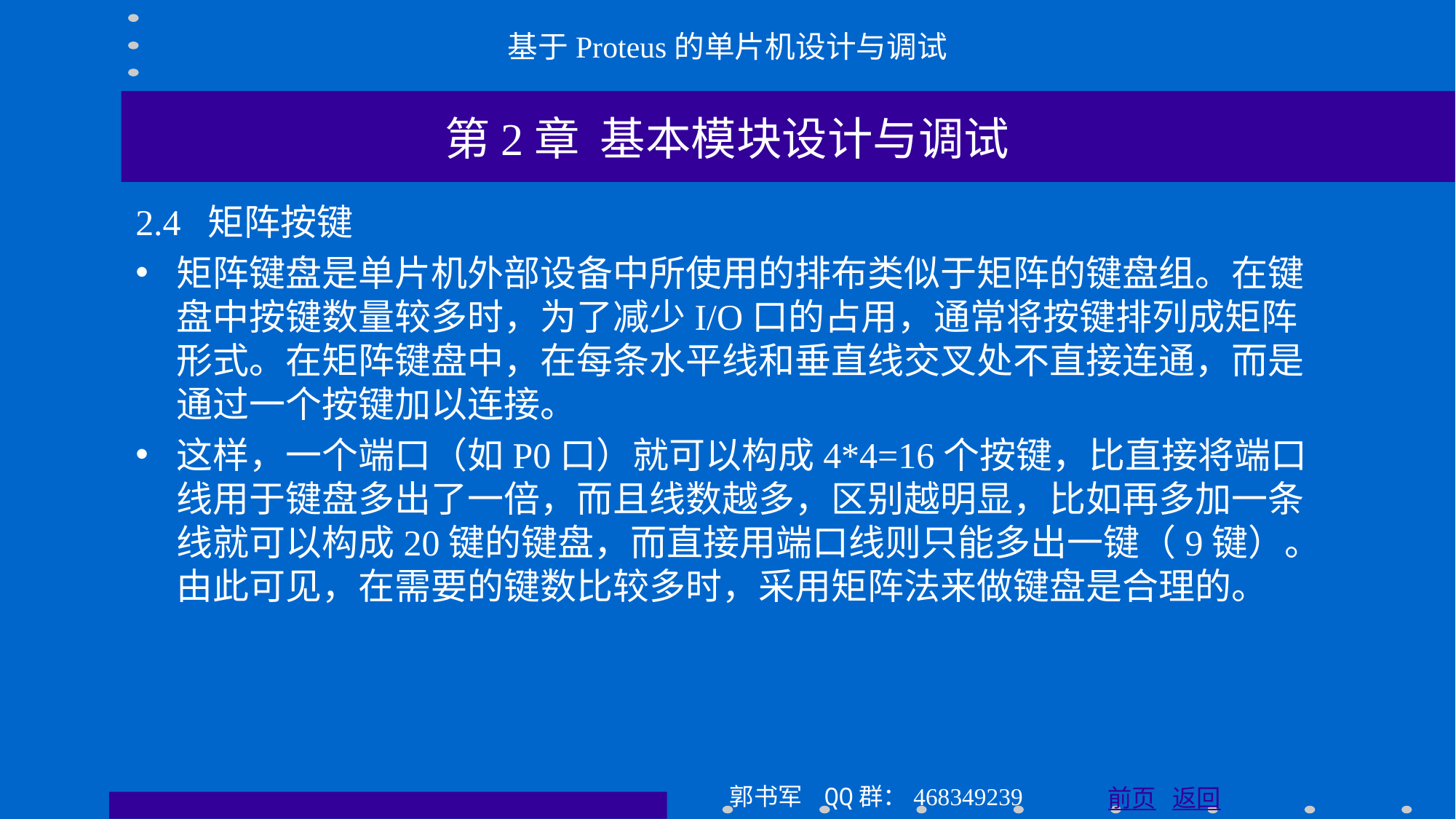

基于Proteus的单片机设计与调试
第2章  基本模块设计与调试
2.4  矩阵按键
矩阵键盘是单片机外部设备中所使用的排布类似于矩阵的键盘组。在键盘中按键数量较多时，为了减少I/O口的占用，通常将按键排列成矩阵形式。在矩阵键盘中，在每条水平线和垂直线交叉处不直接连通，而是通过一个按键加以连接。
这样，一个端口（如P0口）就可以构成4*4=16个按键，比直接将端口线用于键盘多出了一倍，而且线数越多，区别越明显，比如再多加一条线就可以构成20键的键盘，而直接用端口线则只能多出一键（9键）。由此可见，在需要的键数比较多时，采用矩阵法来做键盘是合理的。

郭书军   QQ群：468349239
前页   返回